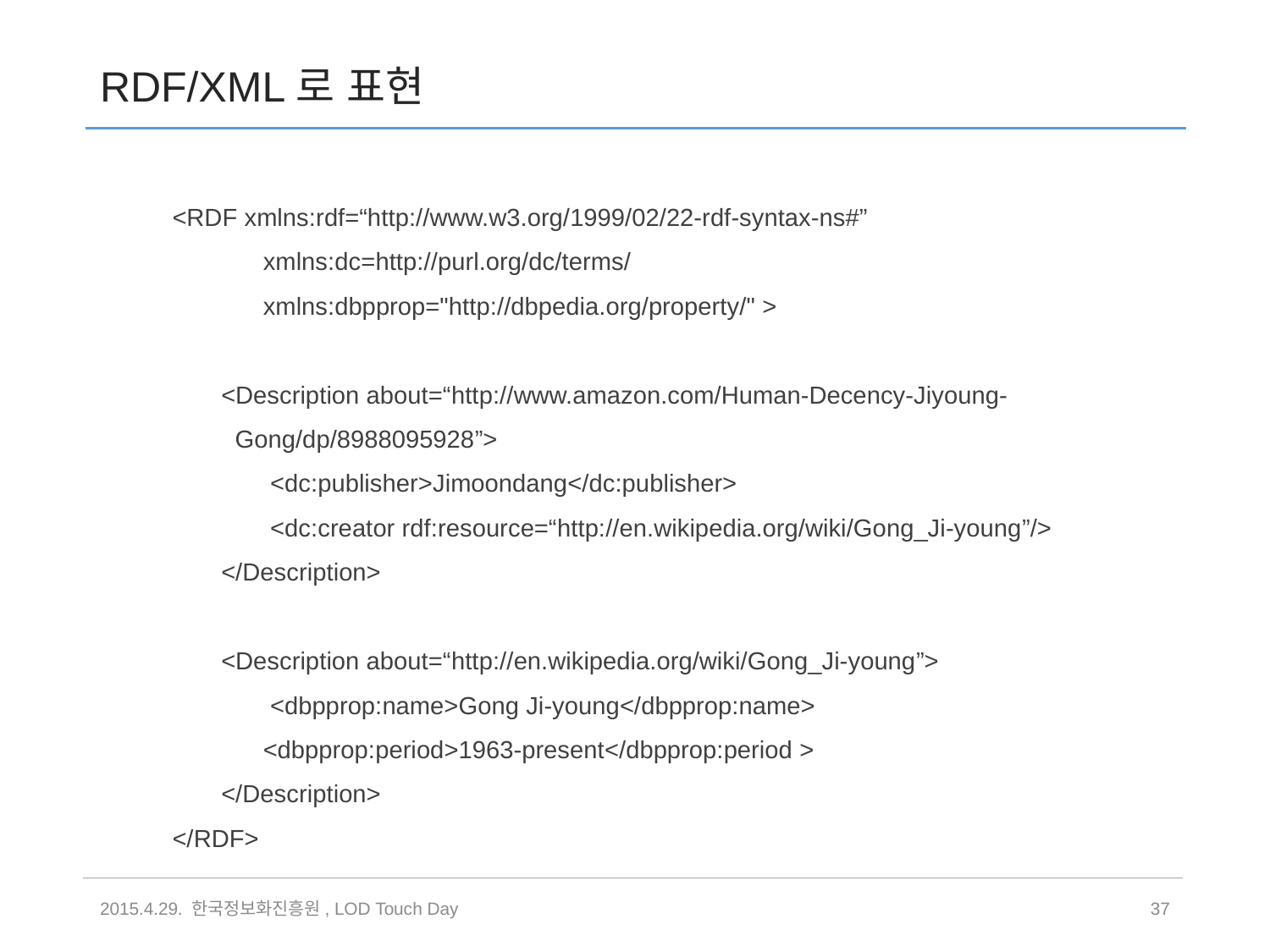

# RDF/XML로 표현
<RDF xmlns:rdf=“http://www.w3.org/1999/02/22-rdf-syntax-ns#”
             xmlns:dc=http://purl.org/dc/terms/
             xmlns:dbpprop="http://dbpedia.org/property/" >

       <Description about=“http://www.amazon.com/Human-Decency-Jiyoung-
         Gong/dp/8988095928”>
              <dc:publisher>Jimoondang</dc:publisher>
              <dc:creator rdf:resource=“http://en.wikipedia.org/wiki/Gong_Ji-young”/>
       </Description>

       <Description about=“http://en.wikipedia.org/wiki/Gong_Ji-young”>
              <dbpprop:name>Gong Ji-young</dbpprop:name>
             <dbpprop:period>1963-present</dbpprop:period >
       </Description>
</RDF>
2015.4.29. 한국정보화진흥원, LOD Touch Day
37